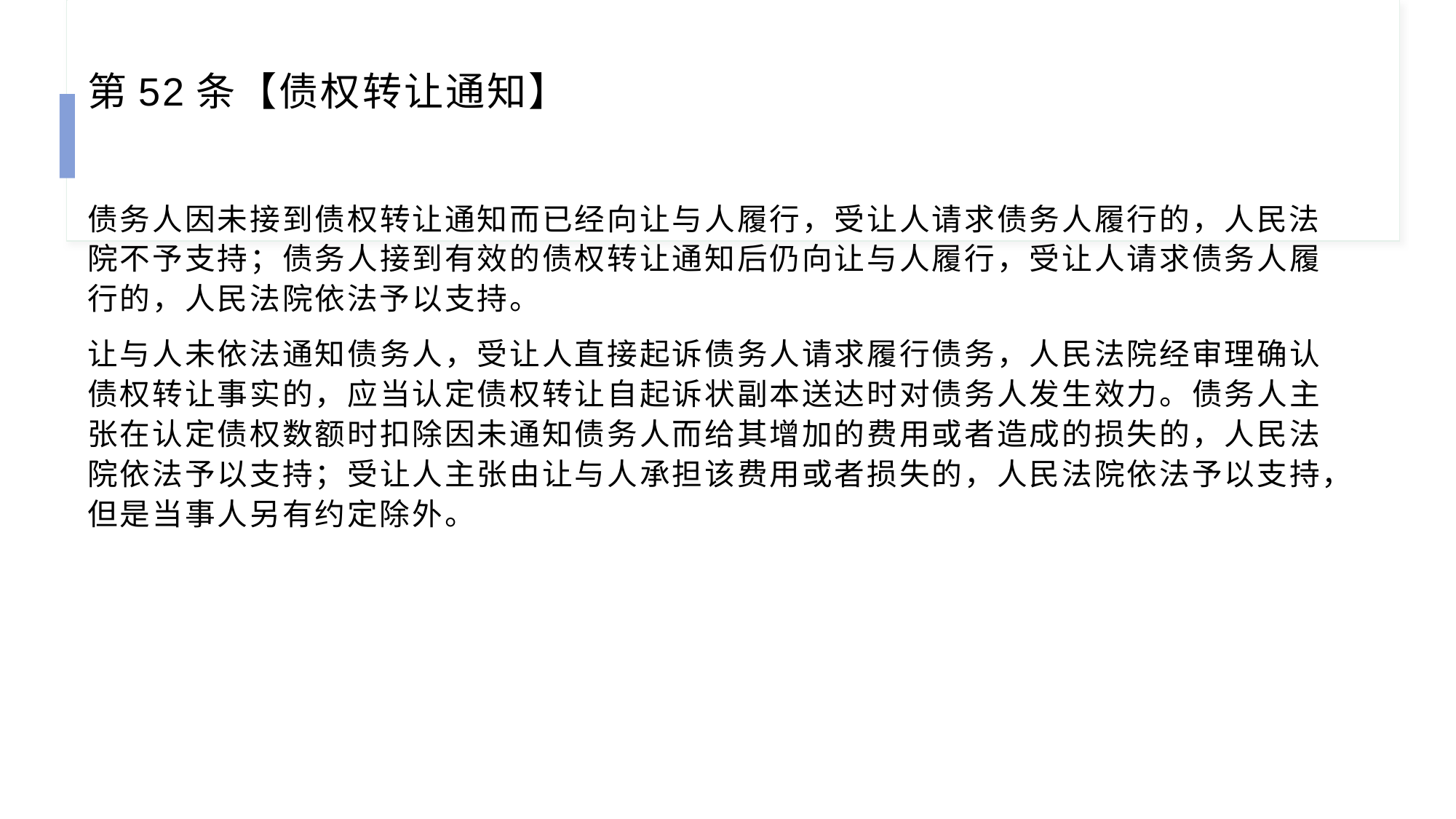

第52条【债权转让通知】

债务人因未接到债权转让通知而已经向让与人履行，受让人请求债务人履行的，人民法院不予支持；债务人接到有效的债权转让通知后仍向让与人履行，受让人请求债务人履行的，人民法院依法予以支持。
让与人未依法通知债务人，受让人直接起诉债务人请求履行债务，人民法院经审理确认债权转让事实的，应当认定债权转让自起诉状副本送达时对债务人发生效力。债务人主张在认定债权数额时扣除因未通知债务人而给其增加的费用或者造成的损失的，人民法院依法予以支持；受让人主张由让与人承担该费用或者损失的，人民法院依法予以支持，但是当事人另有约定除外。